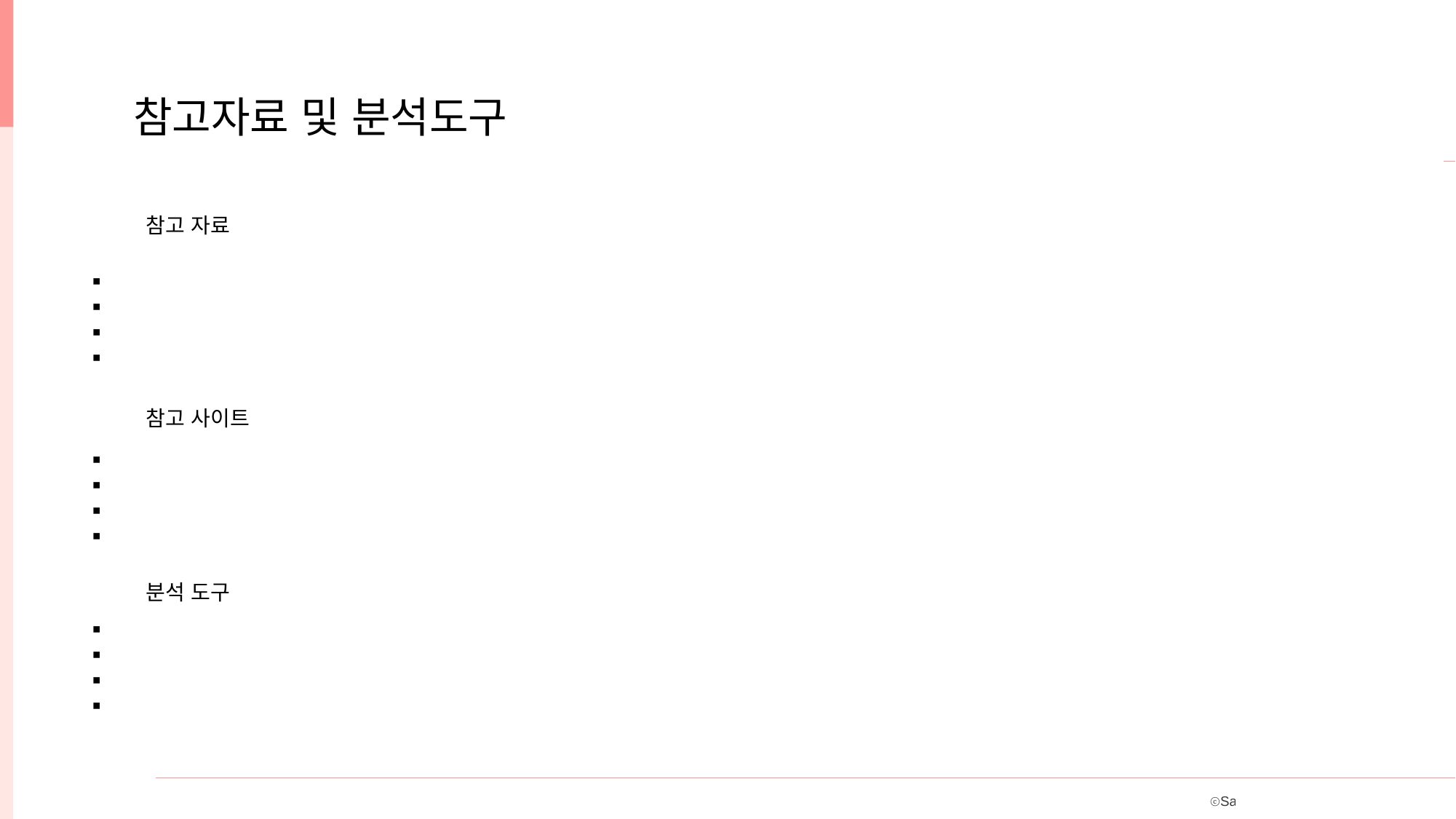

참고자료 및 분석도구

참고 자료

참고 사이트

분석 도구